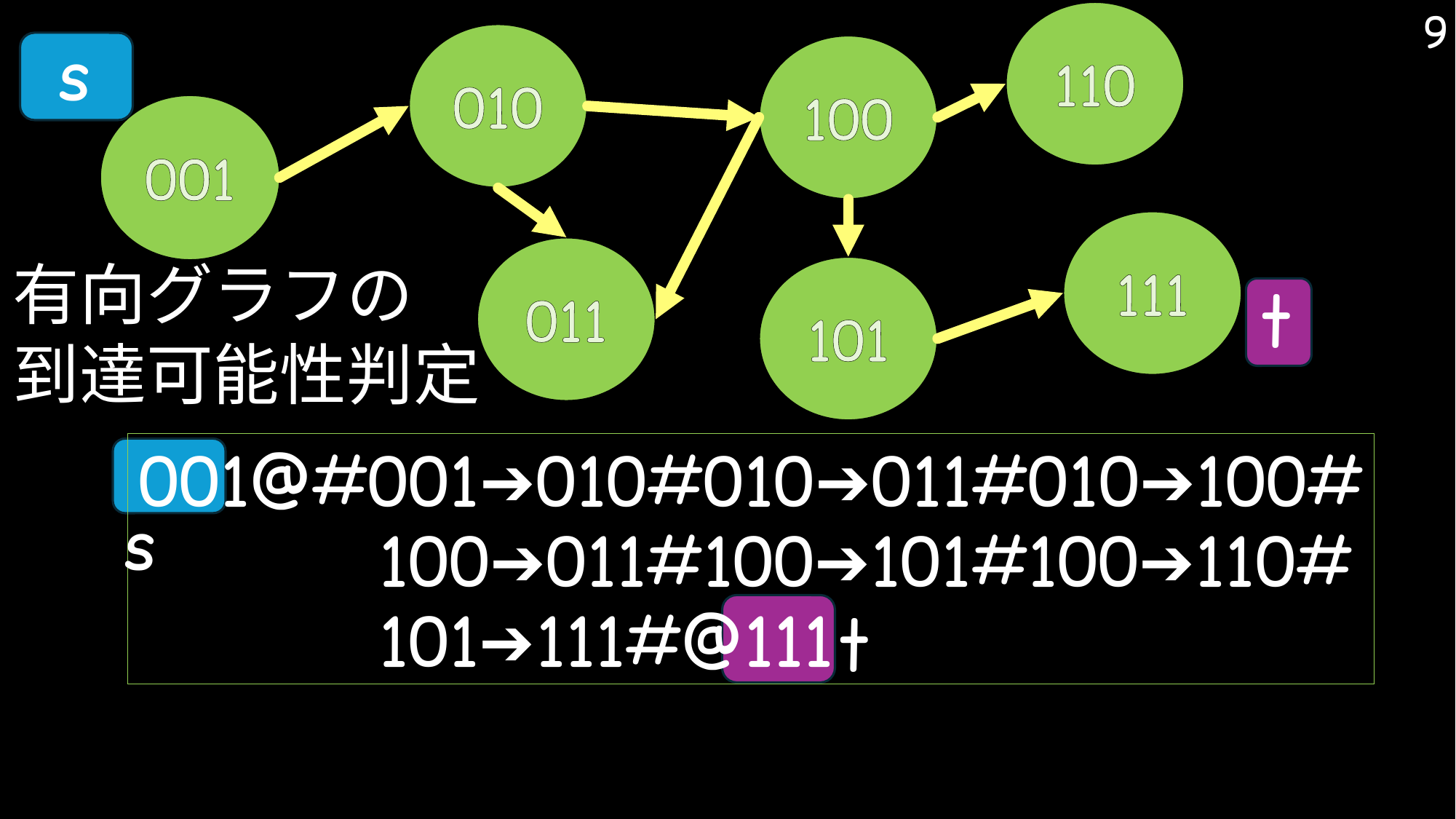

9
110
010
100
001
111
011
101
s

有向グラフの
到達可能性判定
t

001@#001➔010#010➔011#010➔100#
            100➔011#100➔101#100➔110#
            101➔111#@111

s

t